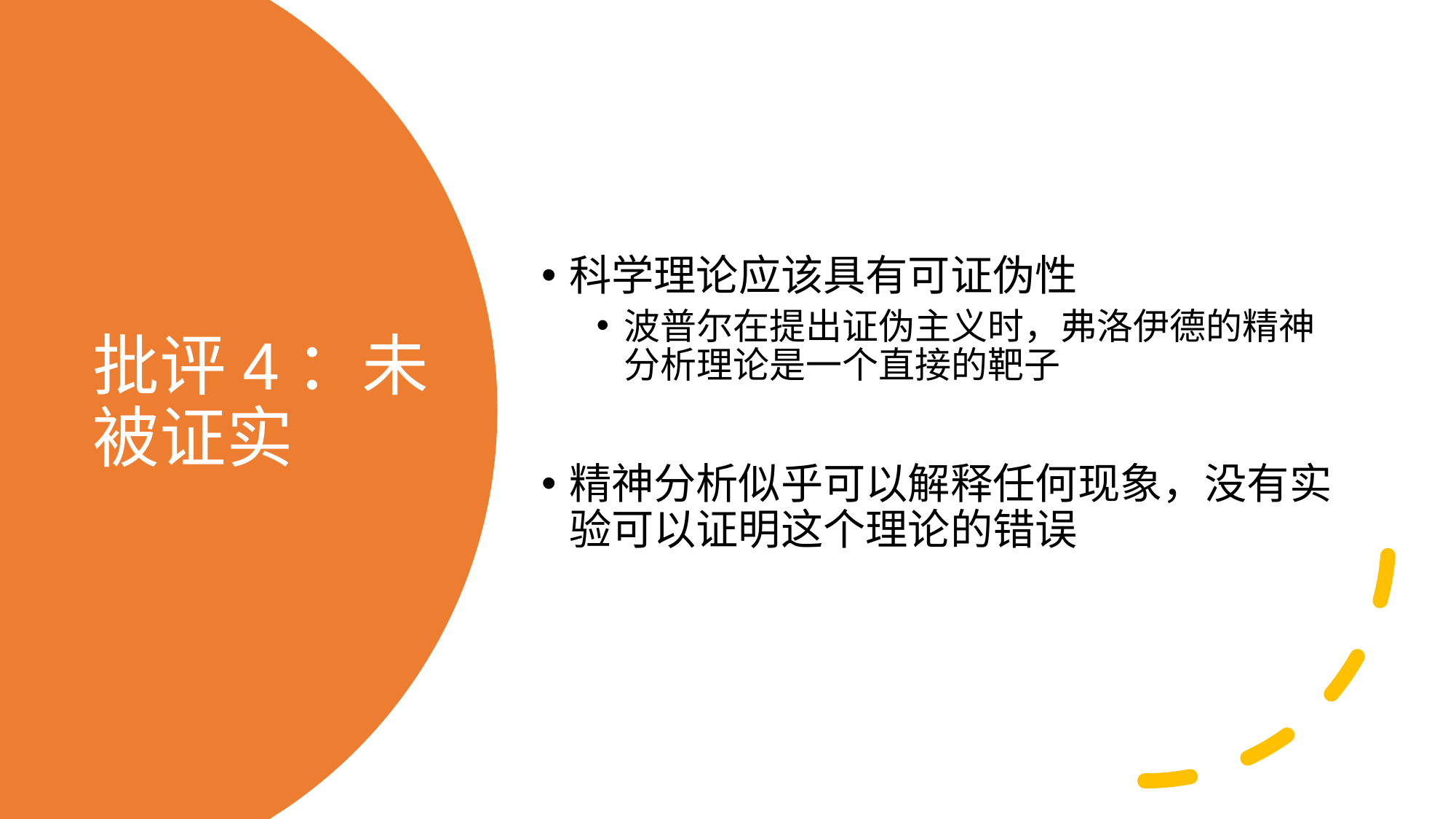

科学理论应该具有可证伪性
波普尔在提出证伪主义时，弗洛伊德的精神分析理论是一个直接的靶子

精神分析似乎可以解释任何现象，没有实验可以证明这个理论的错误
# 批评4：未被证实